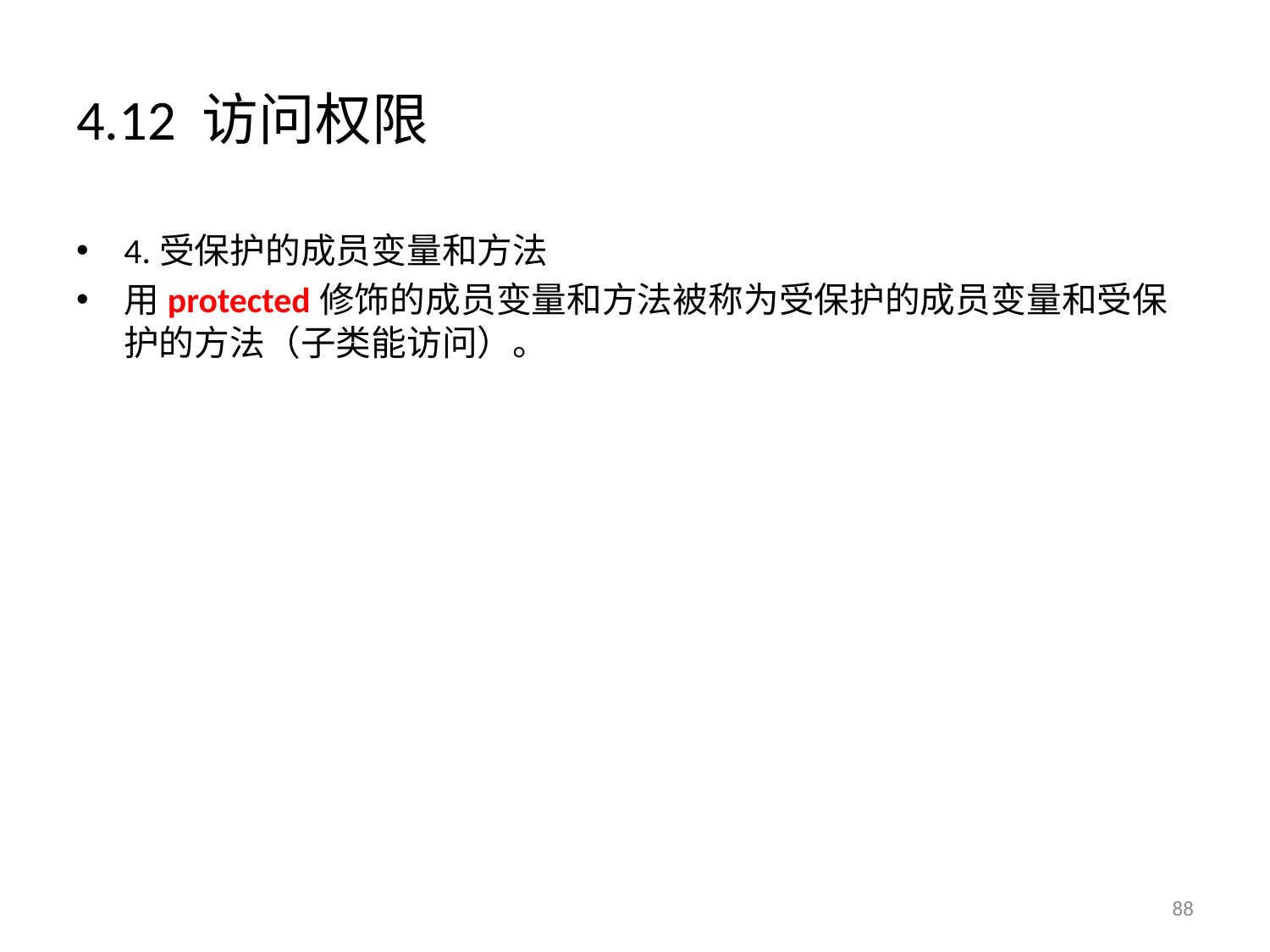

# 4.12 访问权限
4.受保护的成员变量和方法
用protected修饰的成员变量和方法被称为受保护的成员变量和受保护的方法（子类能访问）。
88